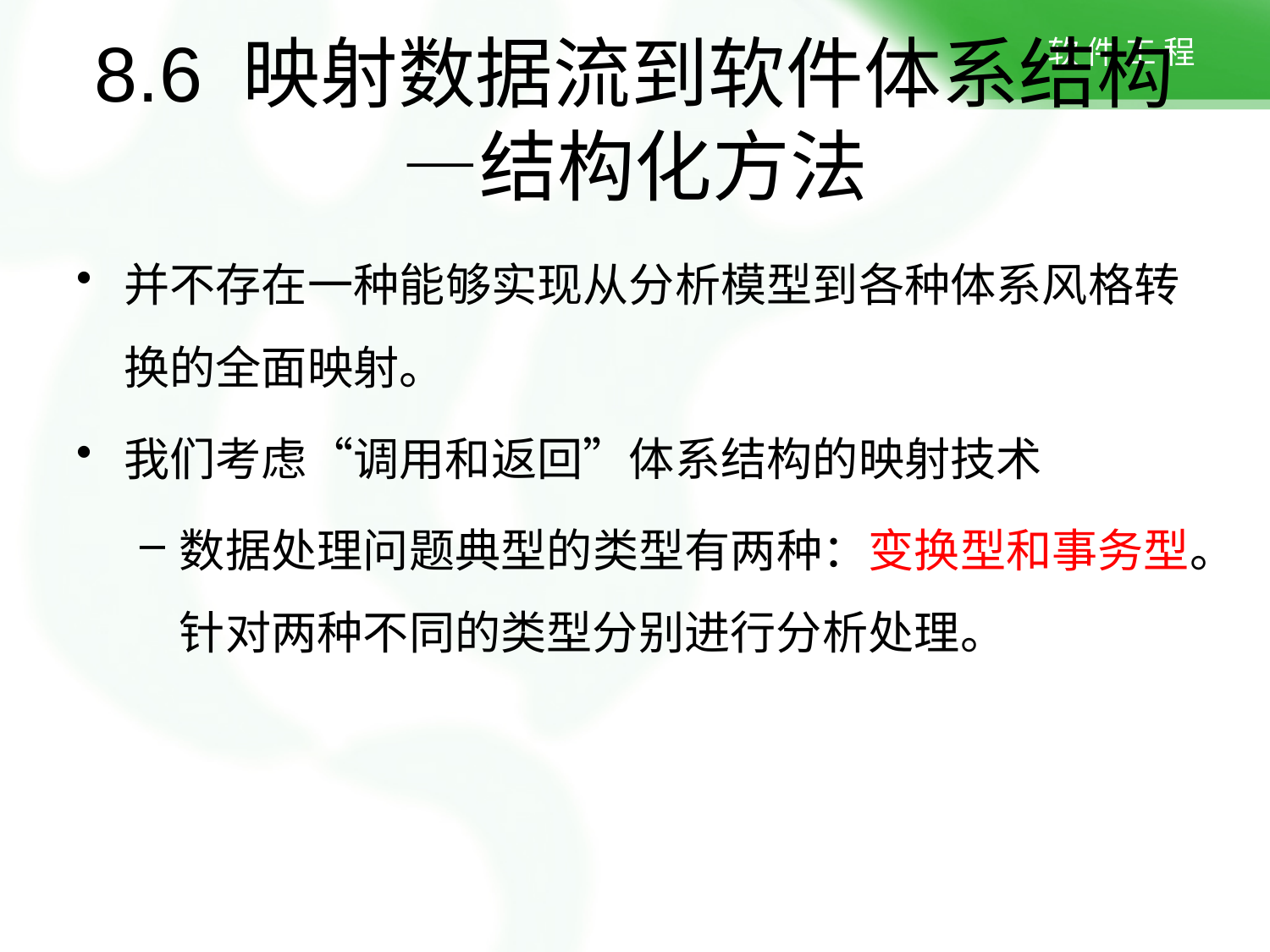

8.6 映射数据流到软件体系结构—结构化方法
并不存在一种能够实现从分析模型到各种体系风格转换的全面映射。
我们考虑“调用和返回”体系结构的映射技术
数据处理问题典型的类型有两种：变换型和事务型。针对两种不同的类型分别进行分析处理。